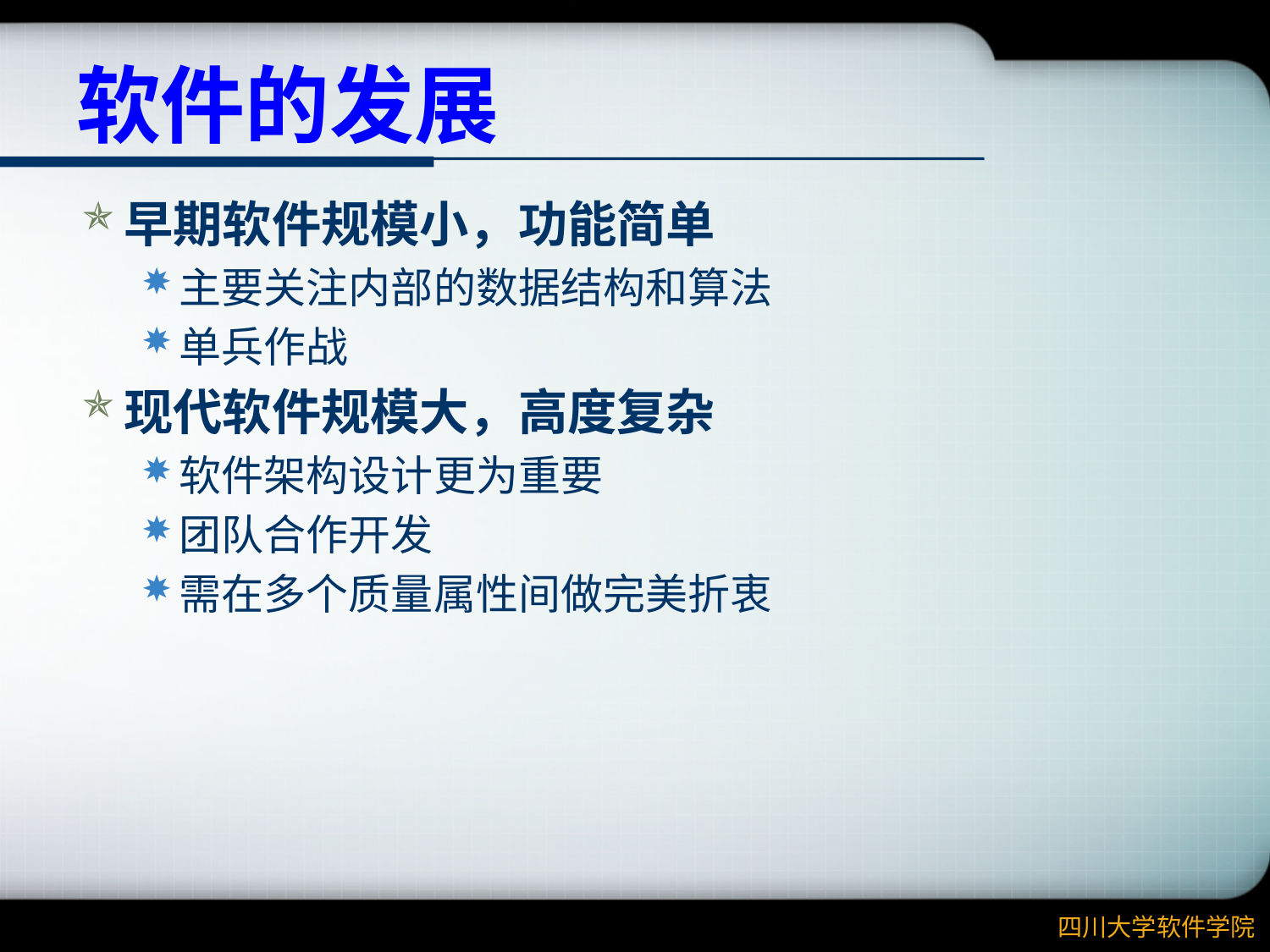

# 软件的发展
早期软件规模小，功能简单
主要关注内部的数据结构和算法
单兵作战
现代软件规模大，高度复杂
软件架构设计更为重要
团队合作开发
需在多个质量属性间做完美折衷